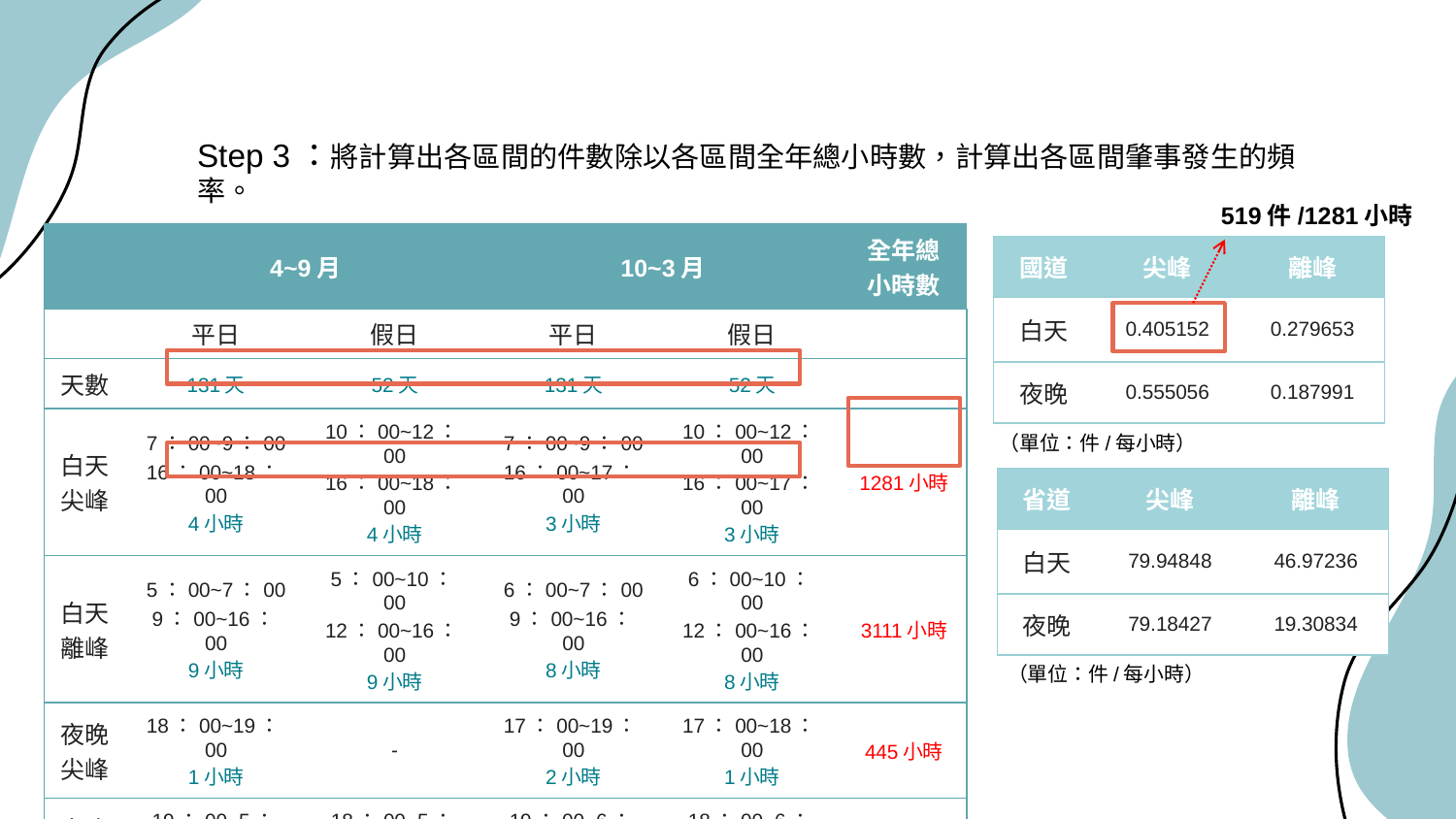

Step 3：將計算出各區間的件數除以各區間全年總小時數，計算出各區間肇事發生的頻率。
519件/1281小時
|  | 4~9月 |  | 10~3月 |  | 全年總 小時數 |
| --- | --- | --- | --- | --- | --- |
|  | 平日 | 假日 | 平日 | 假日 |  |
| 天數 | 131天 | 52天 | 131天 | 52天 |  |
| 白天 尖峰 | 7：00~9：00 16：00~18：00 4小時 | 10：00~12：00 16：00~18：00 4小時 | 7：00~9：00 16：00~17：00 3小時 | 10：00~12：00 16：00~17：00 3小時 | 1281小時 |
| 白天 離峰 | 5：00~7：00 9：00~16：00 9小時 | 5：00~10：00 12：00~16：00 9小時 | 6：00~7：00 9：00~16：00 8小時 | 6：00~10：00 12：00~16：00 8小時 | 3111小時 |
| 夜晚 尖峰 | 18：00~19：00 1小時 | - | 17：00~19：00 2小時 | 17：00~18：00 1小時 | 445小時 |
| 夜晚 離峰 | 19：00~5：00 10小時 | 18：00~5：00 11小時 | 19：00~6：00 11小時 | 18：00~6：00 12小時 | 3947小時 |
| 國道 | 尖峰 | 離峰 |
| --- | --- | --- |
| 白天 | 0.405152 | 0.279653 |
| 夜晚 | 0.555056 | 0.187991 |

（單位：件/每小時）

| 省道 | 尖峰 | 離峰 |
| --- | --- | --- |
| 白天 | 79.94848 | 46.97236 |
| 夜晚 | 79.18427 | 19.30834 |

（單位：件/每小時）